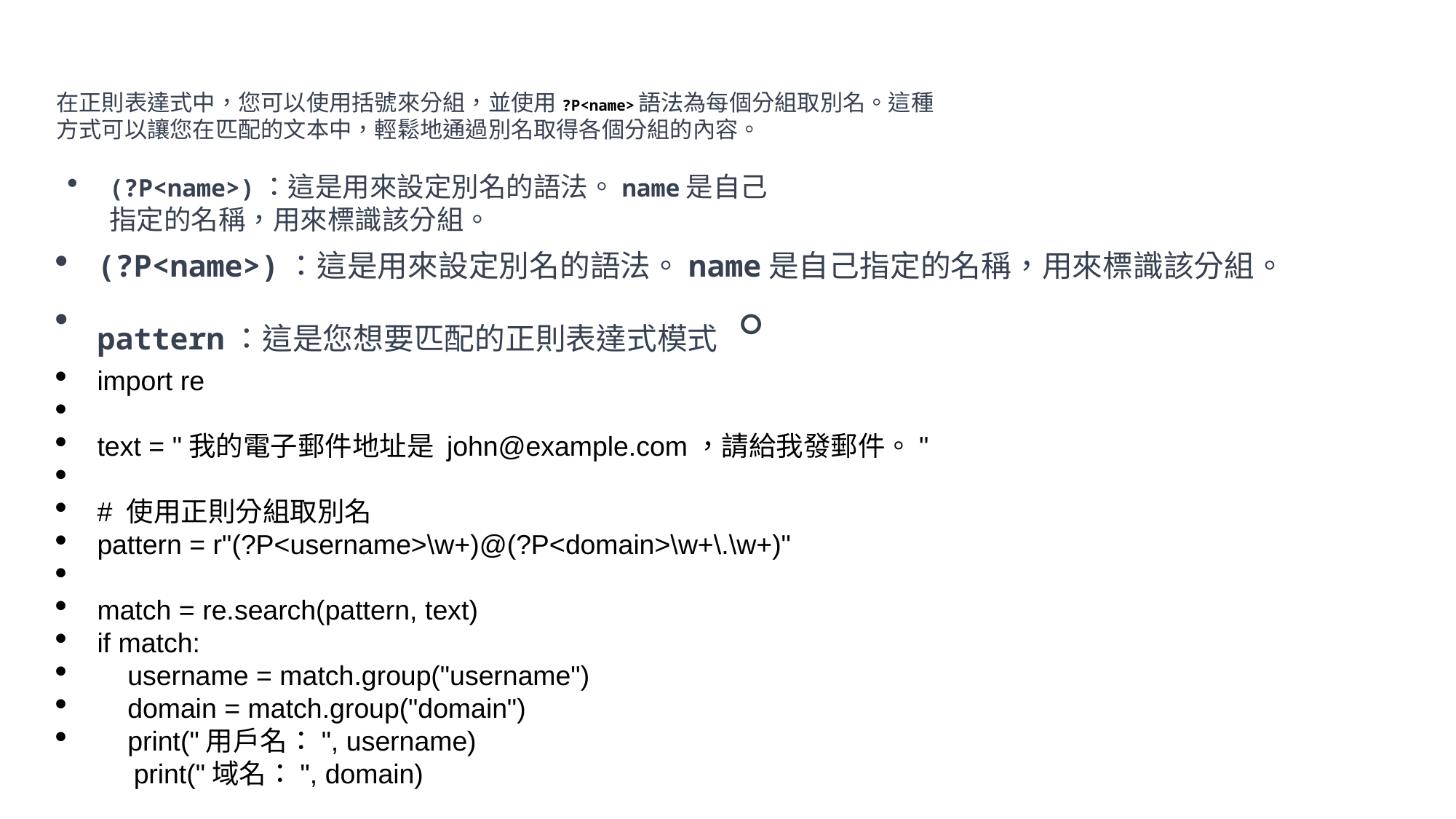

在正則表達式中，您可以使用括號來分組，並使用?P<name>語法為每個分組取別名。這種方式可以讓您在匹配的文本中，輕鬆地通過別名取得各個分組的內容。
(?P<name>)：這是用來設定別名的語法。name是自己指定的名稱，用來標識該分組。
(?P<name>)：這是用來設定別名的語法。name是自己指定的名稱，用來標識該分組。
pattern：這是您想要匹配的正則表達式模式。
import re

text = "我的電子郵件地址是 john@example.com，請給我發郵件。"

# 使用正則分組取別名
pattern = r"(?P<username>\w+)@(?P<domain>\w+\.\w+)"

match = re.search(pattern, text)
if match:
    username = match.group("username")
    domain = match.group("domain")
    print("用戶名：", username)
   print("域名：", domain)